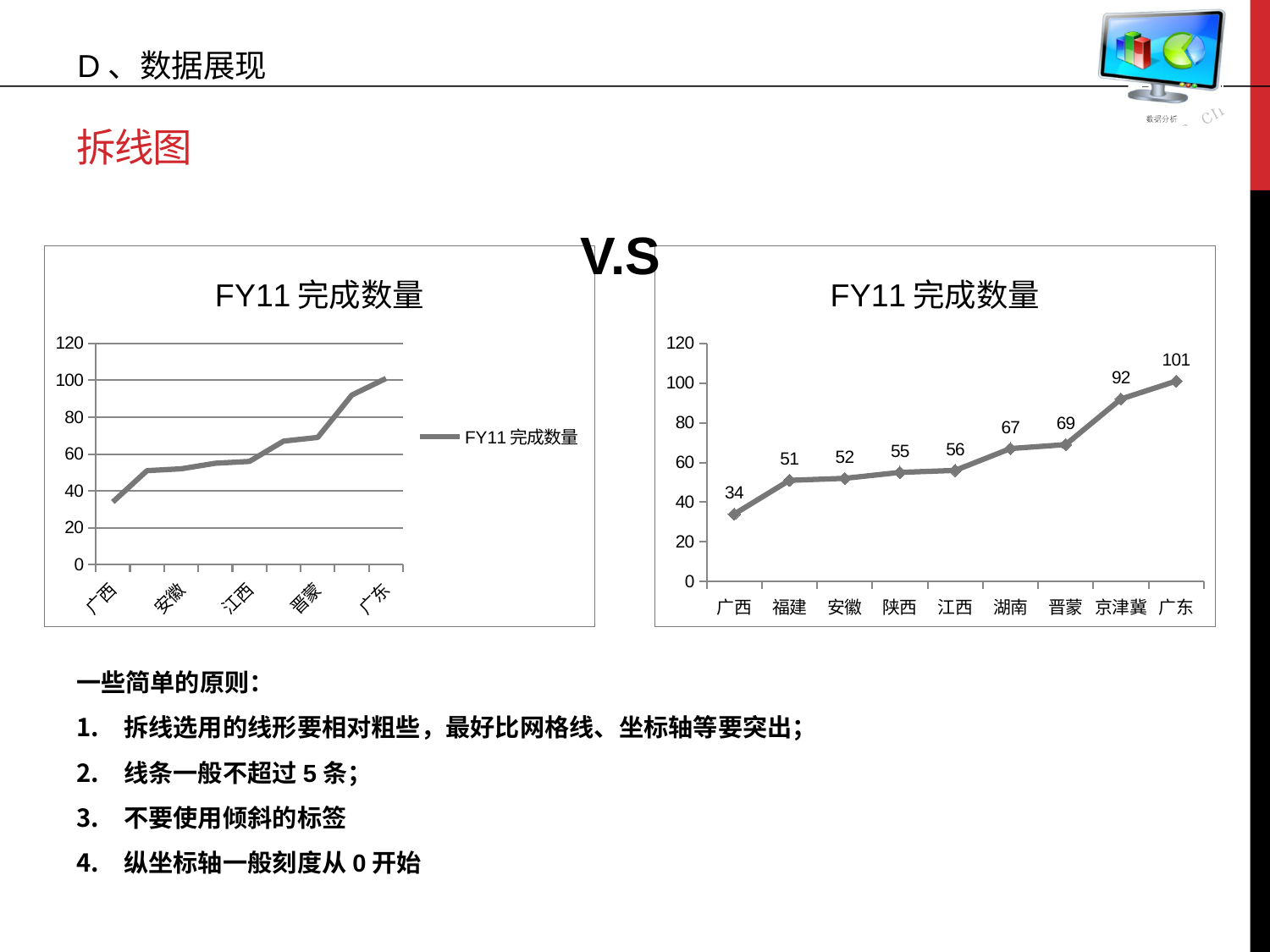

D、数据展现
# 拆线图
V.S

### Chart:

| Category | FY11完成数量 |
|---|---|
| 广西 | 34.0 |
| 福建 | 51.0 |
| 安徽 | 52.0 |
| 陕西 | 55.0 |
| 江西 | 56.0 |
| 湖南 | 67.0 |
| 晋蒙 | 69.0 |
| 京津冀 | 92.0 |
| 广东 | 101.0 |

### Chart:

| Category | FY11完成数量 |
|---|---|
| 广西 | 34.0 |
| 福建 | 51.0 |
| 安徽 | 52.0 |
| 陕西 | 55.0 |
| 江西 | 56.0 |
| 湖南 | 67.0 |
| 晋蒙 | 69.0 |
| 京津冀 | 92.0 |
| 广东 | 101.0 |
一些简单的原则：
拆线选用的线形要相对粗些，最好比网格线、坐标轴等要突出；
线条一般不超过5条；
不要使用倾斜的标签
纵坐标轴一般刻度从0开始